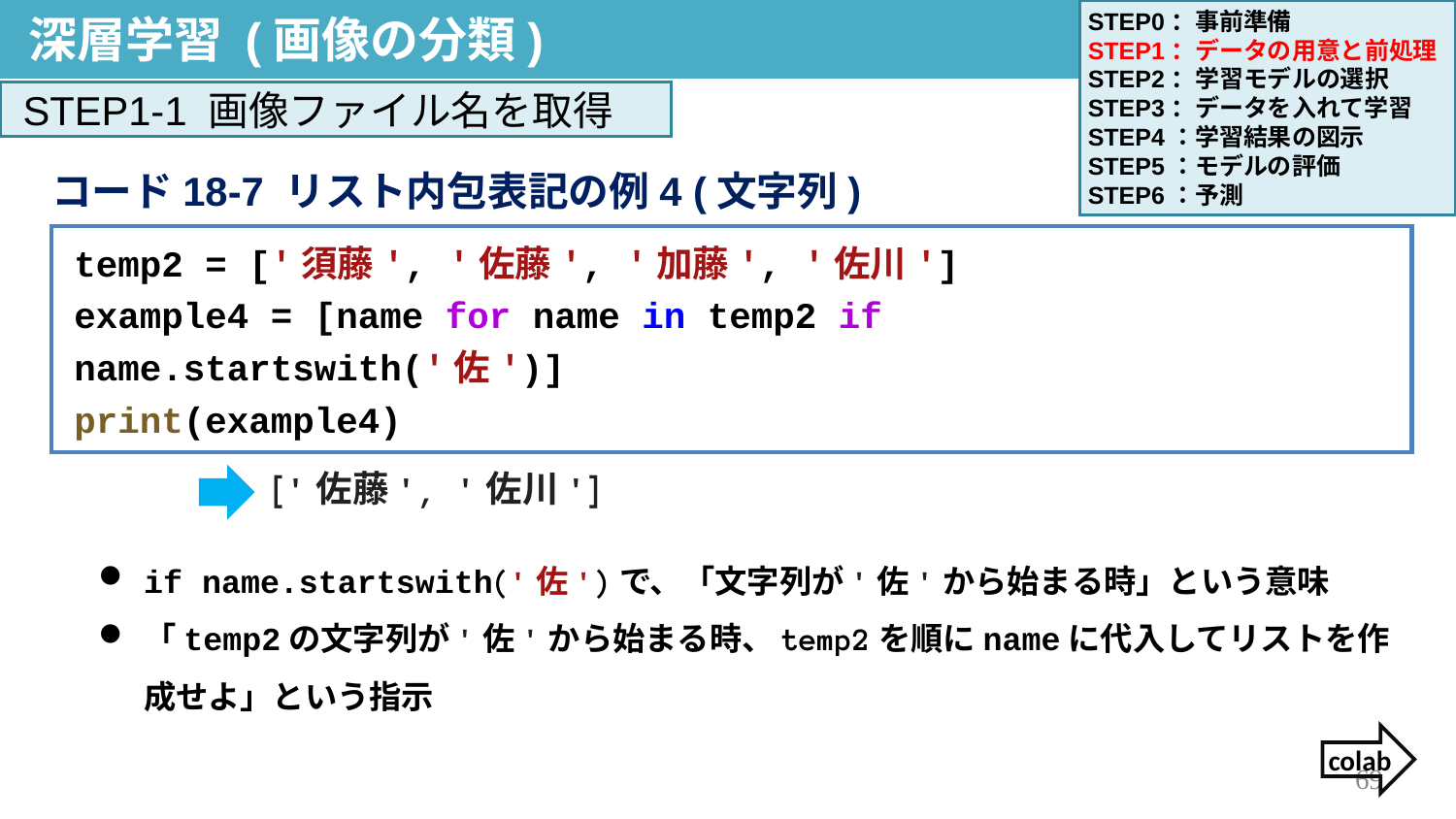

深層学習 (画像の分類)
STEP0：事前準備
STEP1：データの用意と前処理
STEP2：学習モデルの選択
STEP3：データを入れて学習
STEP4：学習結果の図示
STEP5：モデルの評価
STEP6：予測
決定木分析
STEP1-1 画像ファイル名を取得
コード18-7 リスト内包表記の例4 (文字列)
temp2 = ['須藤', '佐藤', '加藤', '佐川']
example4 = [name for name in temp2 if name.startswith('佐')]
print(example4)
['佐藤', '佐川']

if name.startswith('佐')で、「文字列が'佐'から始まる時」という意味
「temp2の文字列が'佐'から始まる時、temp2を順にnameに代入してリストを作成せよ」という指示
colab
69